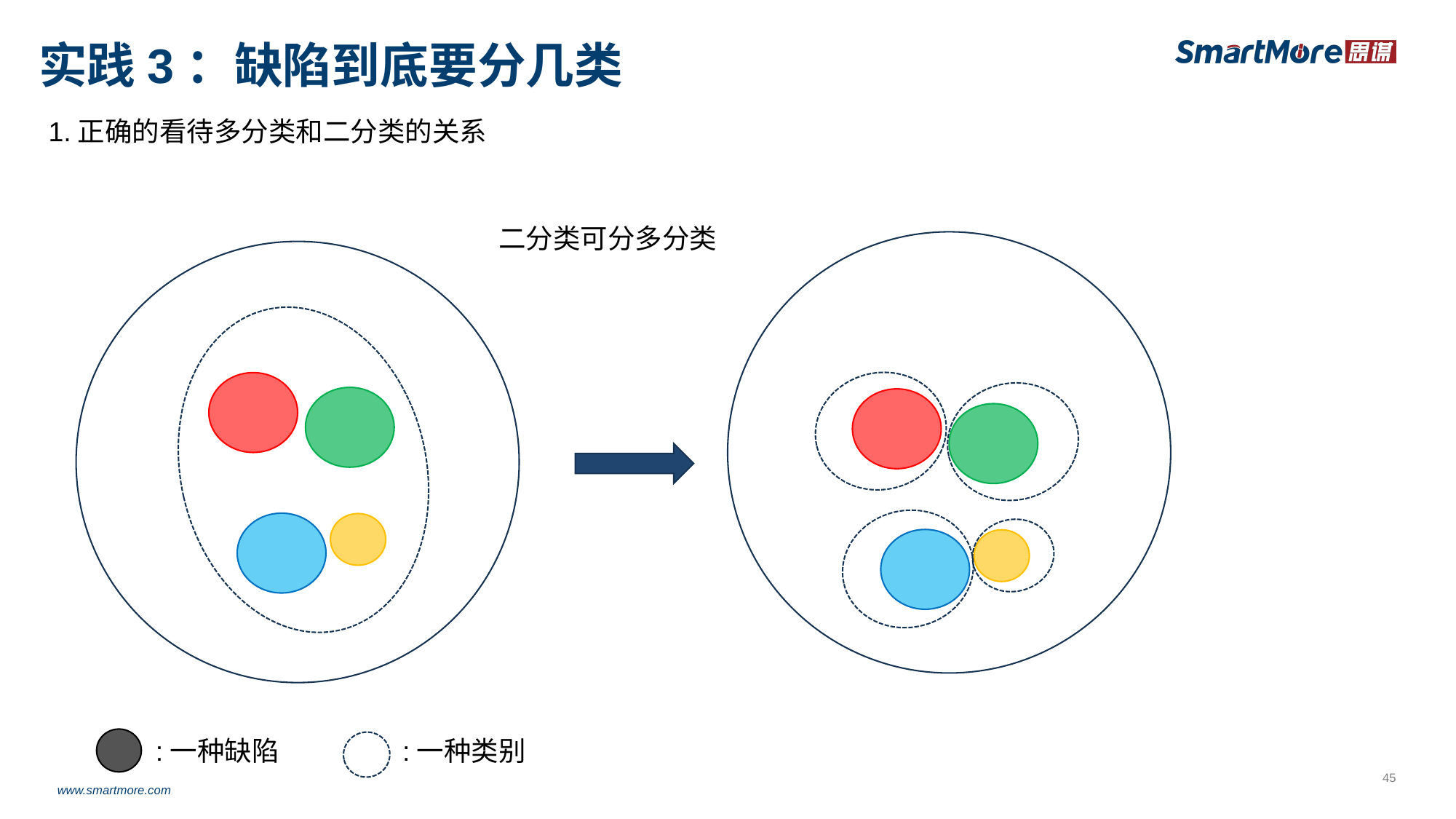

# 实践3：缺陷到底要分几类
1.正确的看待多分类和二分类的关系
二分类可分多分类

:一种缺陷
:一种类别